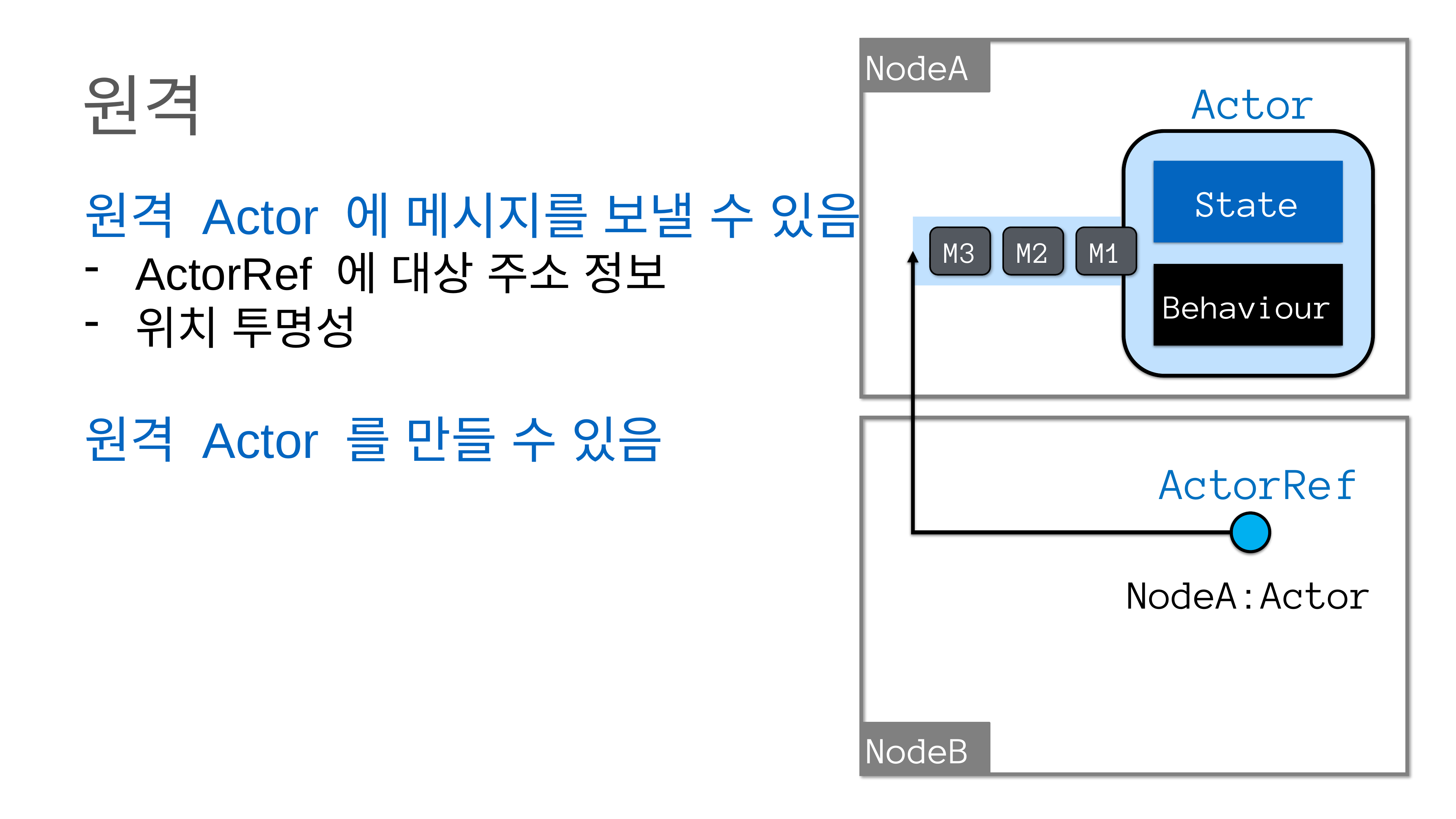

NodeA
원격
Actor

State

M3
M2
M1
Behaviour
원격 Actor 에 메시지를 보낼 수 있음
ActorRef 에 대상 주소 정보
위치 투명성

원격 Actor 를 만들 수 있음

ActorRef

NodeA:Actor
NodeB